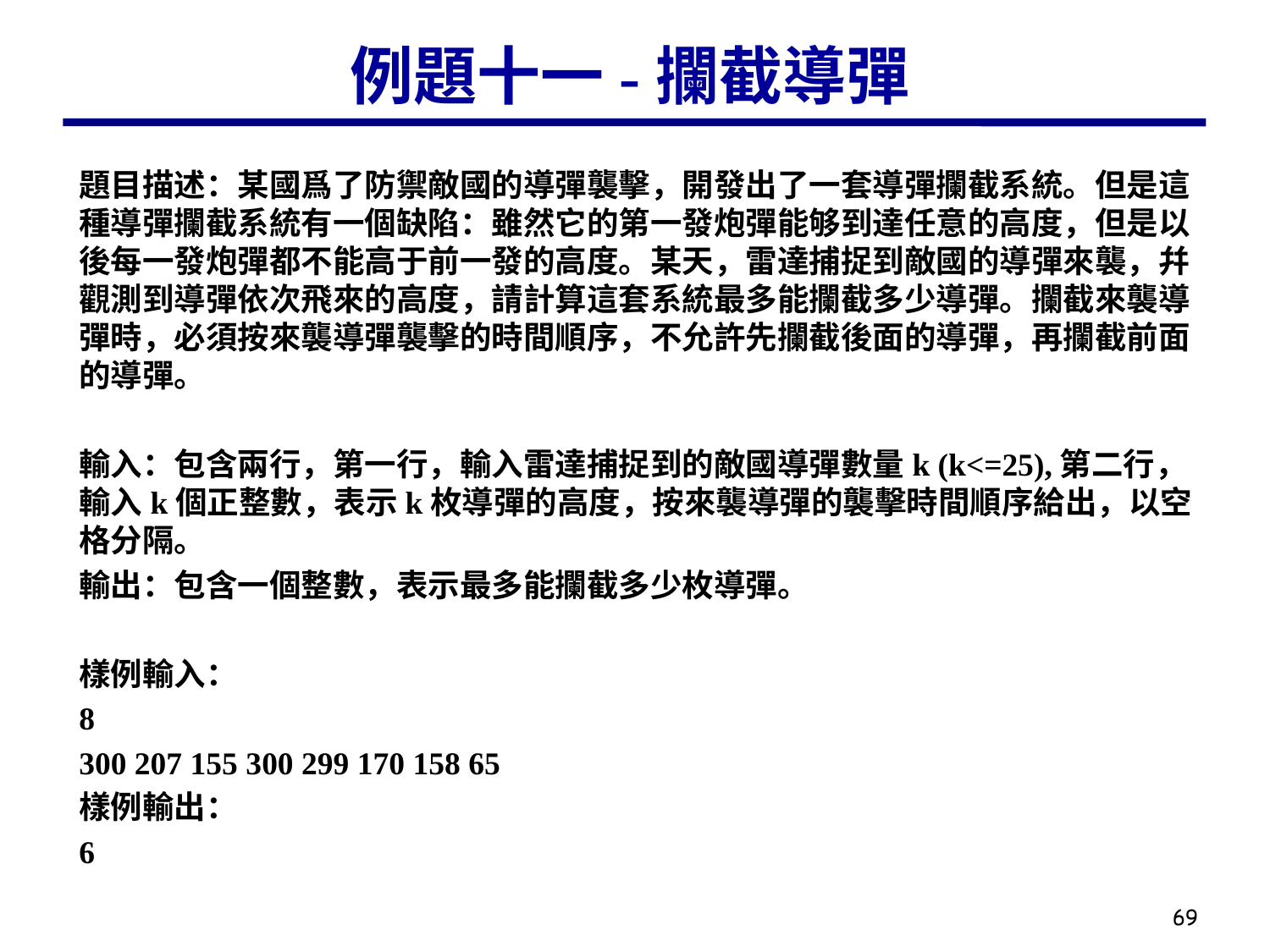

# 例題十一-攔截導彈
題目描述：某國爲了防禦敵國的導彈襲擊，開發出了一套導彈攔截系統。但是這種導彈攔截系統有一個缺陷：雖然它的第一發炮彈能够到達任意的高度，但是以後每一發炮彈都不能高于前一發的高度。某天，雷達捕捉到敵國的導彈來襲，幷觀測到導彈依次飛來的高度，請計算這套系統最多能攔截多少導彈。攔截來襲導彈時，必須按來襲導彈襲擊的時間順序，不允許先攔截後面的導彈，再攔截前面的導彈。

輸入：包含兩行，第一行，輸入雷達捕捉到的敵國導彈數量k (k<=25),第二行，輸入k個正整數，表示k枚導彈的高度，按來襲導彈的襲擊時間順序給出，以空格分隔。
輸出：包含一個整數，表示最多能攔截多少枚導彈。

樣例輸入：
8
300 207 155 300 299 170 158 65
樣例輸出：
6